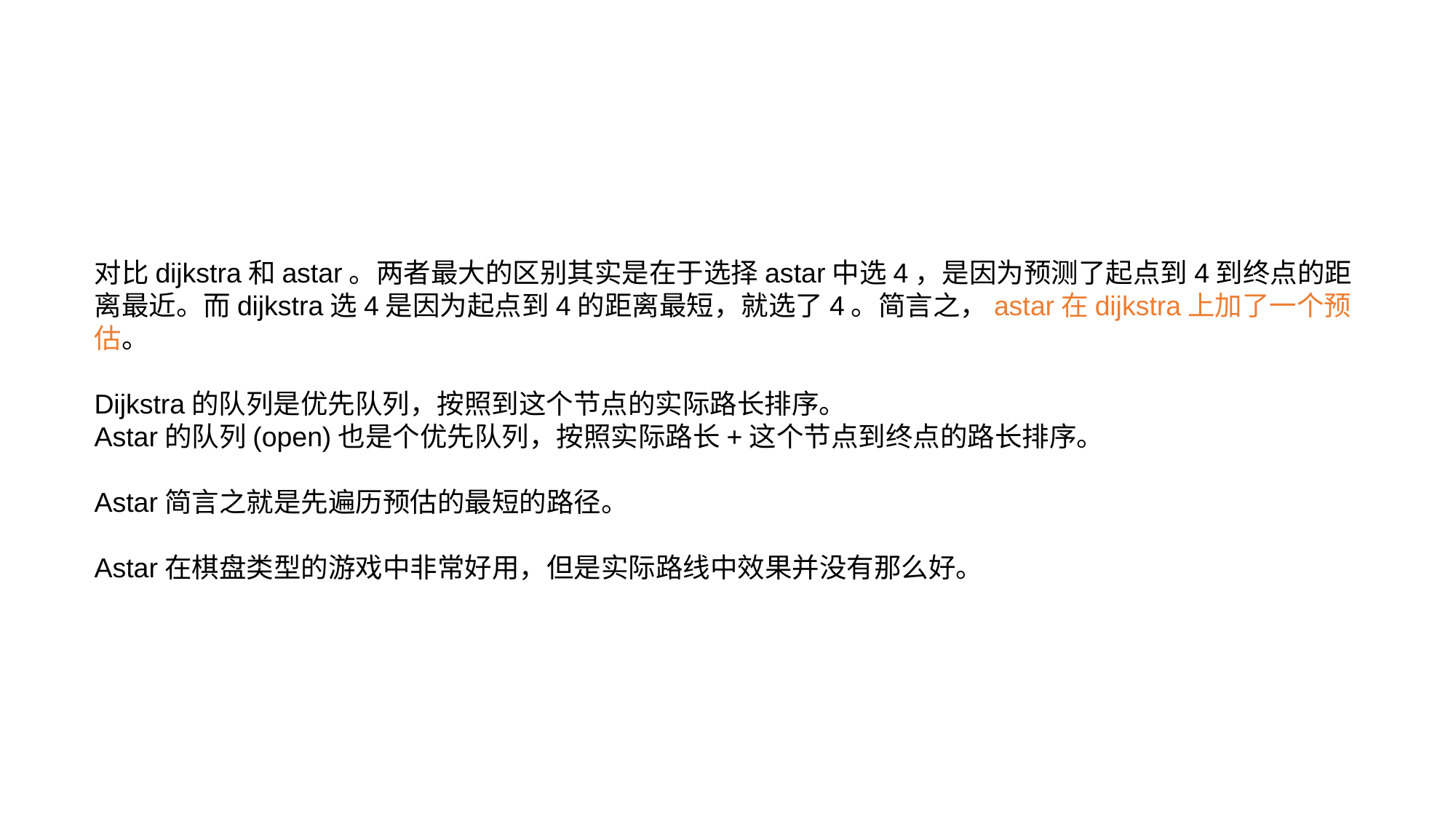

对比dijkstra和astar。两者最大的区别其实是在于选择astar中选4，是因为预测了起点到4到终点的距离最近。而dijkstra选4是因为起点到4的距离最短，就选了4。简言之，astar在dijkstra上加了一个预估。

Dijkstra的队列是优先队列，按照到这个节点的实际路长排序。
Astar的队列(open)也是个优先队列，按照实际路长+这个节点到终点的路长排序。

Astar简言之就是先遍历预估的最短的路径。

Astar在棋盘类型的游戏中非常好用，但是实际路线中效果并没有那么好。